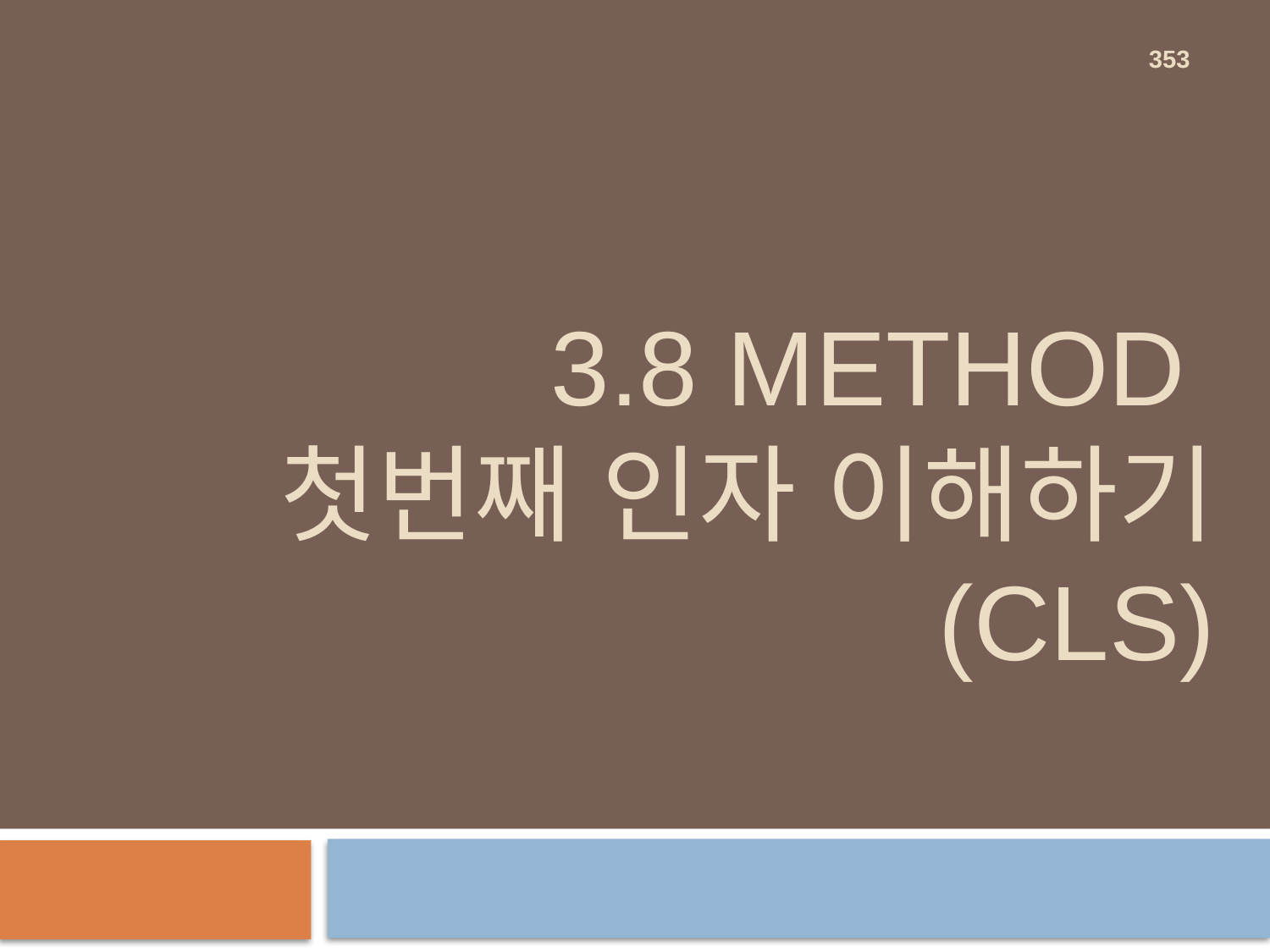

353
# 3.8 Method 첫번째 인자 이해하기 (cls)